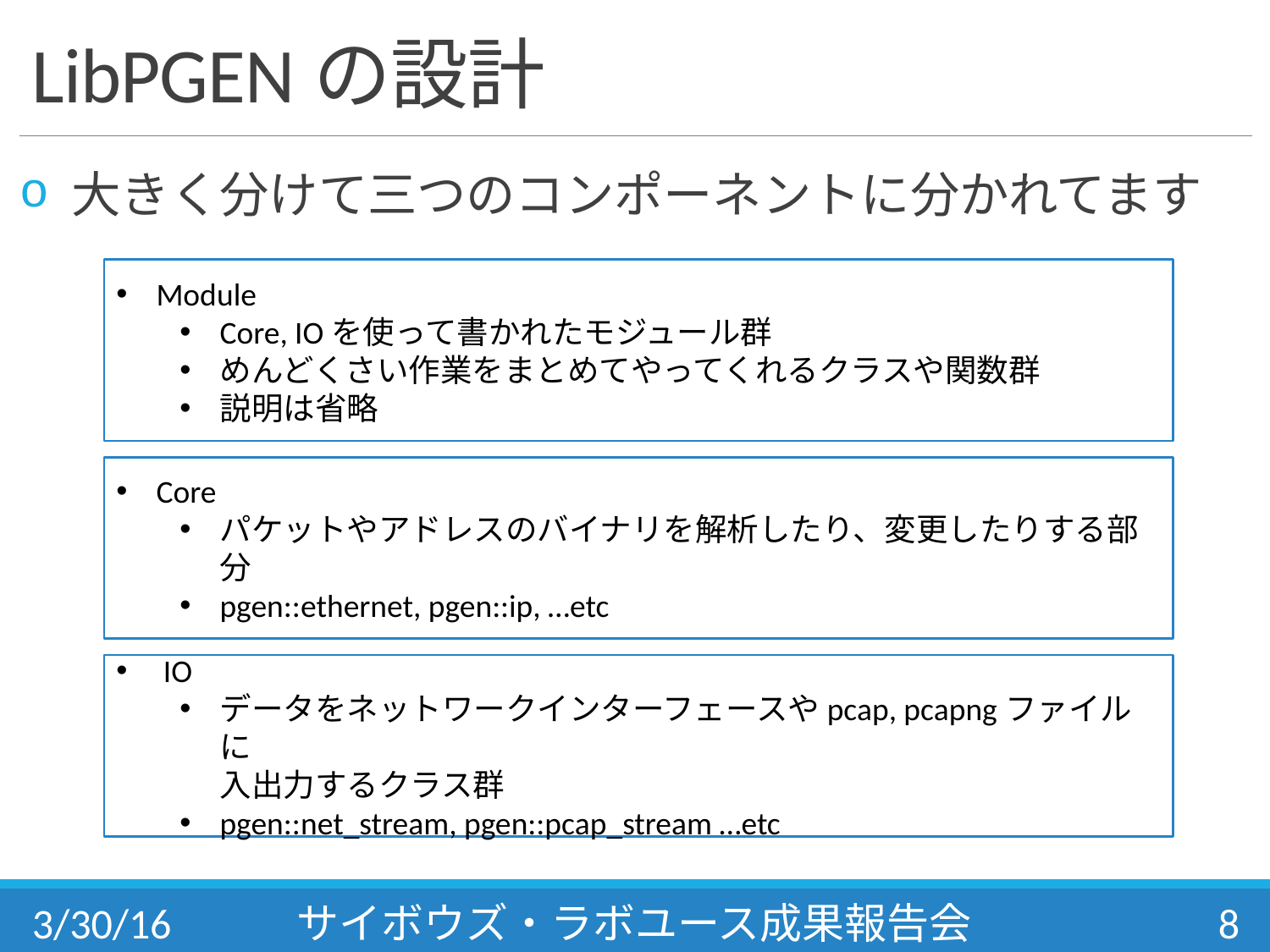

# LibPGENの設計
 大きく分けて三つのコンポーネントに分かれてます
Module
Core, IOを使って書かれたモジュール群
めんどくさい作業をまとめてやってくれるクラスや関数群
説明は省略
Core
パケットやアドレスのバイナリを解析したり、変更したりする部分
pgen::ethernet, pgen::ip, …etc
 IO
データをネットワークインターフェースやpcap, pcapngファイルに
入出力するクラス群
pgen::net_stream, pgen::pcap_stream …etc
3/30/16
サイボウズ・ラボユース成果報告会
8